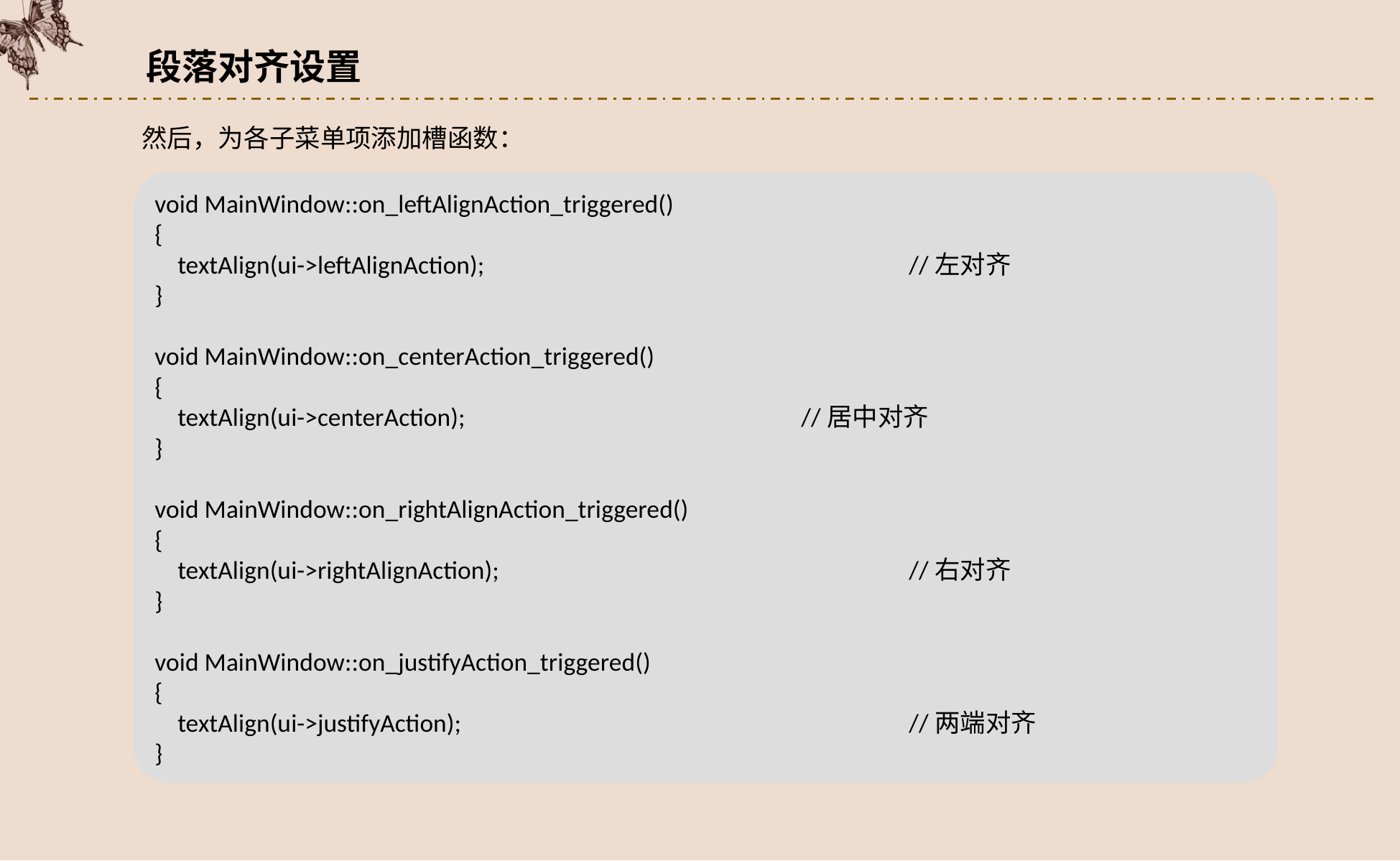

段落对齐设置
然后，为各子菜单项添加槽函数：
void MainWindow::on_leftAlignAction_triggered()
{
    textAlign(ui->leftAlignAction);				//左对齐
}

void MainWindow::on_centerAction_triggered()
{
    textAlign(ui->centerAction);				//居中对齐
}

void MainWindow::on_rightAlignAction_triggered()
{
    textAlign(ui->rightAlignAction);				//右对齐
}

void MainWindow::on_justifyAction_triggered()
{
    textAlign(ui->justifyAction);					//两端对齐
}